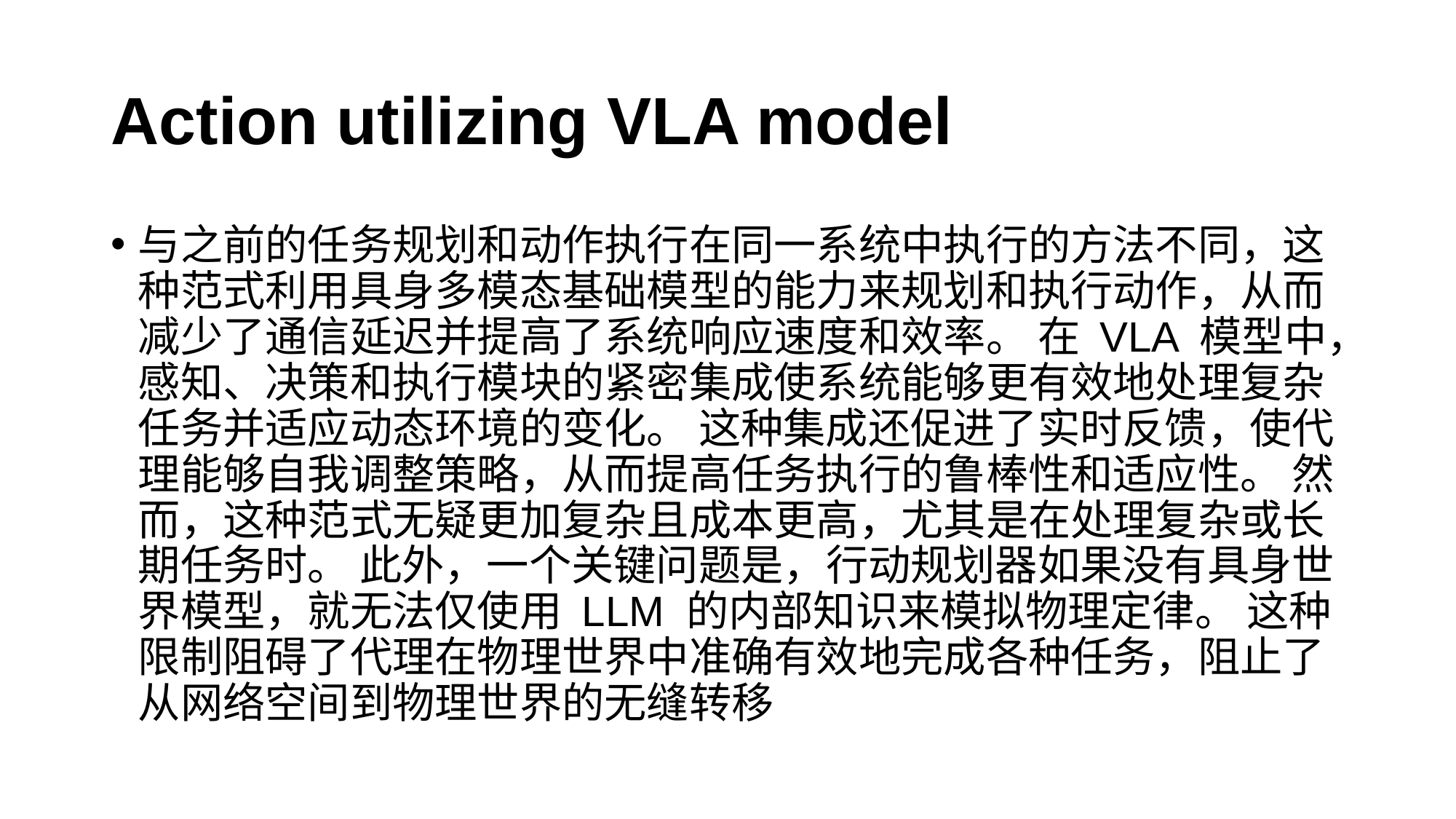

# Action utilizing VLA model
与之前的任务规划和动作执行在同一系统中执行的方法不同，这种范式利用具身多模态基础模型的能力来规划和执行动作，从而减少了通信延迟并提高了系统响应速度和效率。 在 VLA 模型中，感知、决策和执行模块的紧密集成使系统能够更有效地处理复杂任务并适应动态环境的变化。 这种集成还促进了实时反馈，使代理能够自我调整策略，从而提高任务执行的鲁棒性和适应性。 然而，这种范式无疑更加复杂且成本更高，尤其是在处理复杂或长期任务时。 此外，一个关键问题是，行动规划器如果没有具身世界模型，就无法仅使用 LLM 的内部知识来模拟物理定律。 这种限制阻碍了代理在物理世界中准确有效地完成各种任务，阻止了从网络空间到物理世界的无缝转移